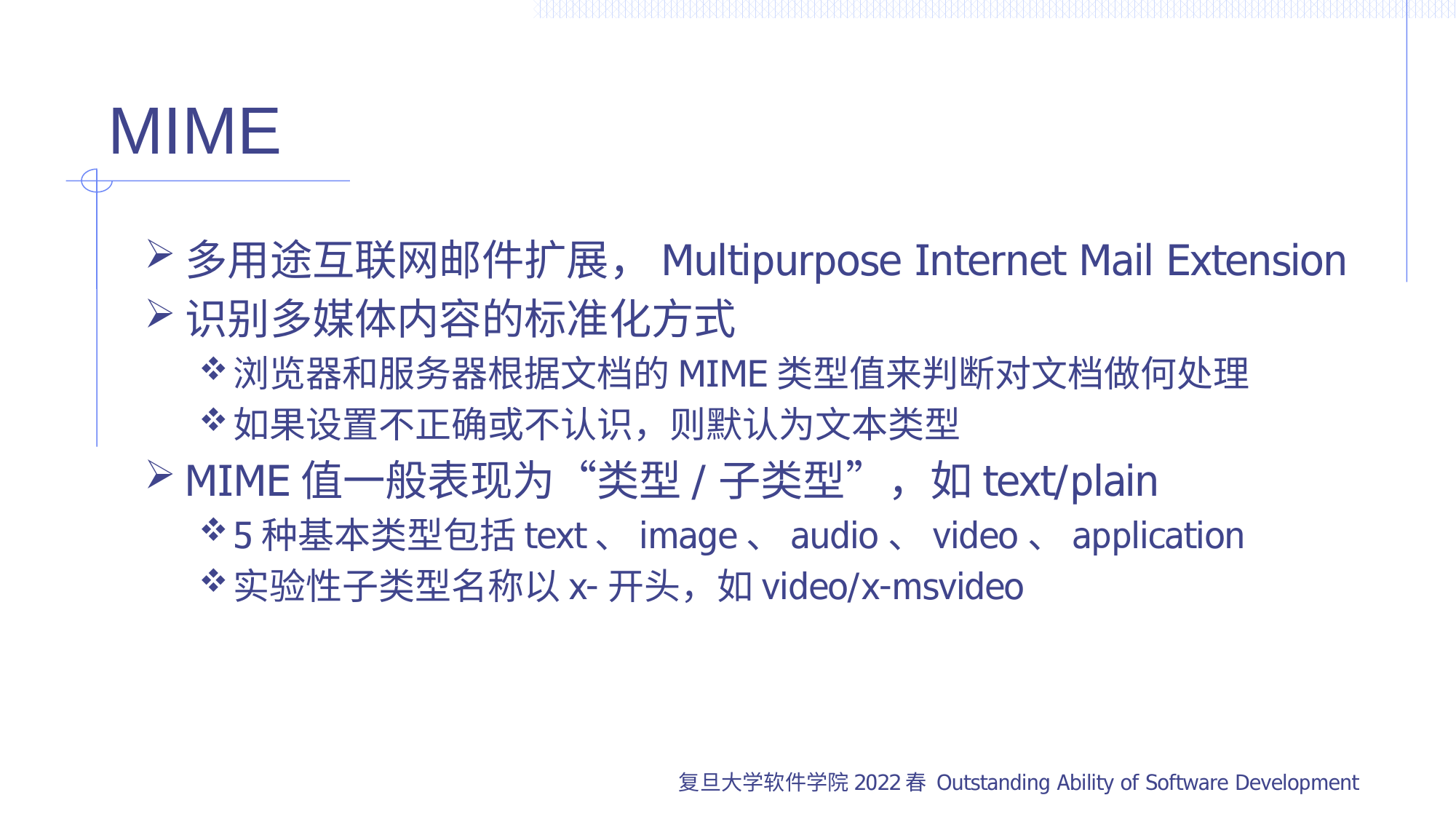

# MIME
多用途互联网邮件扩展，Multipurpose Internet Mail Extension
识别多媒体内容的标准化方式
浏览器和服务器根据文档的MIME类型值来判断对文档做何处理
如果设置不正确或不认识，则默认为文本类型
MIME值一般表现为“类型/子类型”，如text/plain
5种基本类型包括text、image、audio、video、application
实验性子类型名称以x-开头，如video/x-msvideo